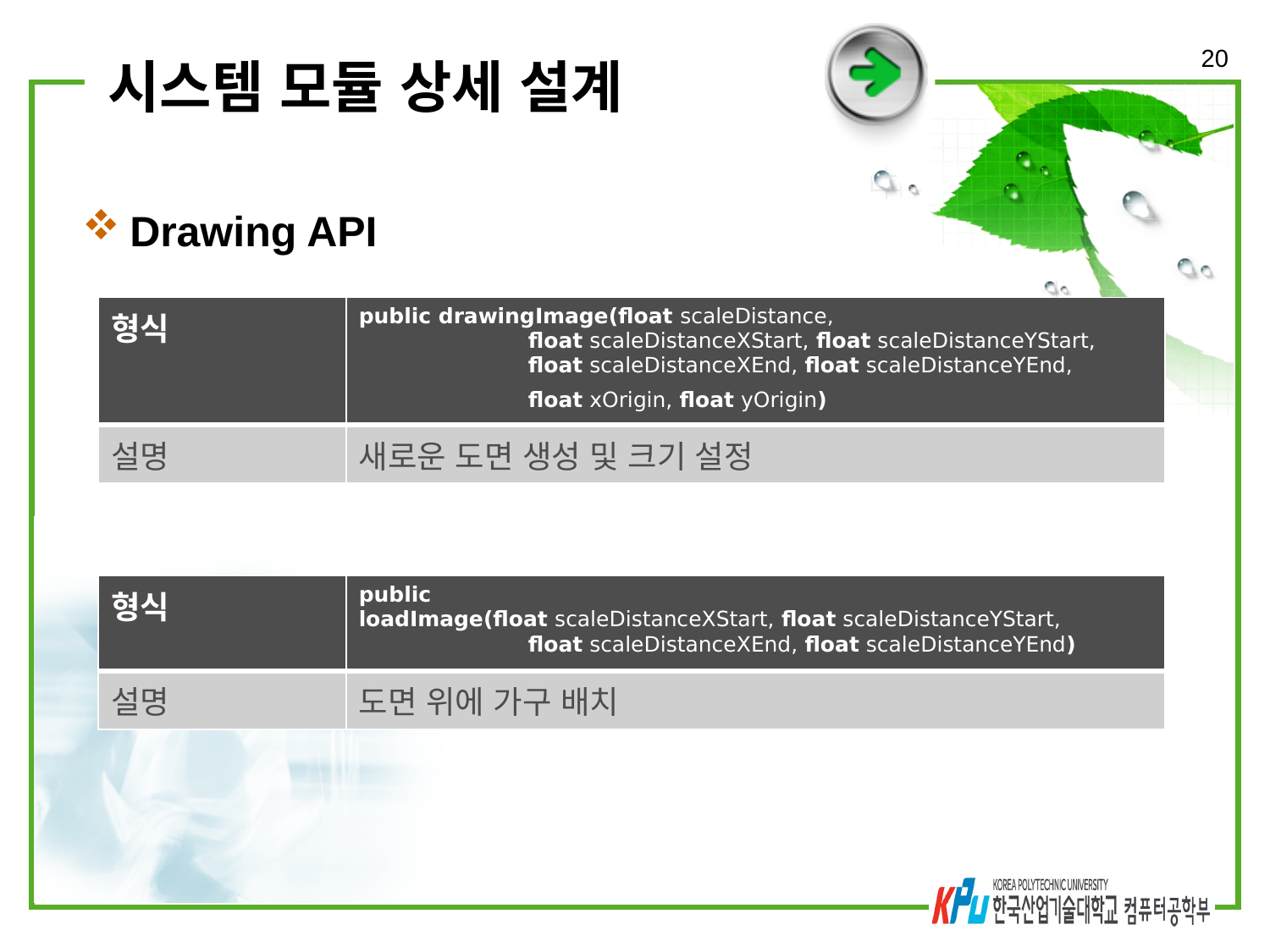

20
# 시스템 모듈 상세 설계
Drawing API
| 형식 | public drawingImage(float scaleDistance,                            float scaleDistanceXStart, float scaleDistanceYStart,                            float scaleDistanceXEnd, float scaleDistanceYEnd,                            float xOrigin, float yOrigin) |
| --- | --- |
| 설명 | 새로운 도면 생성 및 크기 설정 |
| 형식 | public loadImage(float scaleDistanceXStart, float scaleDistanceYStart,                            float scaleDistanceXEnd, float scaleDistanceYEnd) |
| --- | --- |
| 설명 | 도면 위에 가구 배치 |